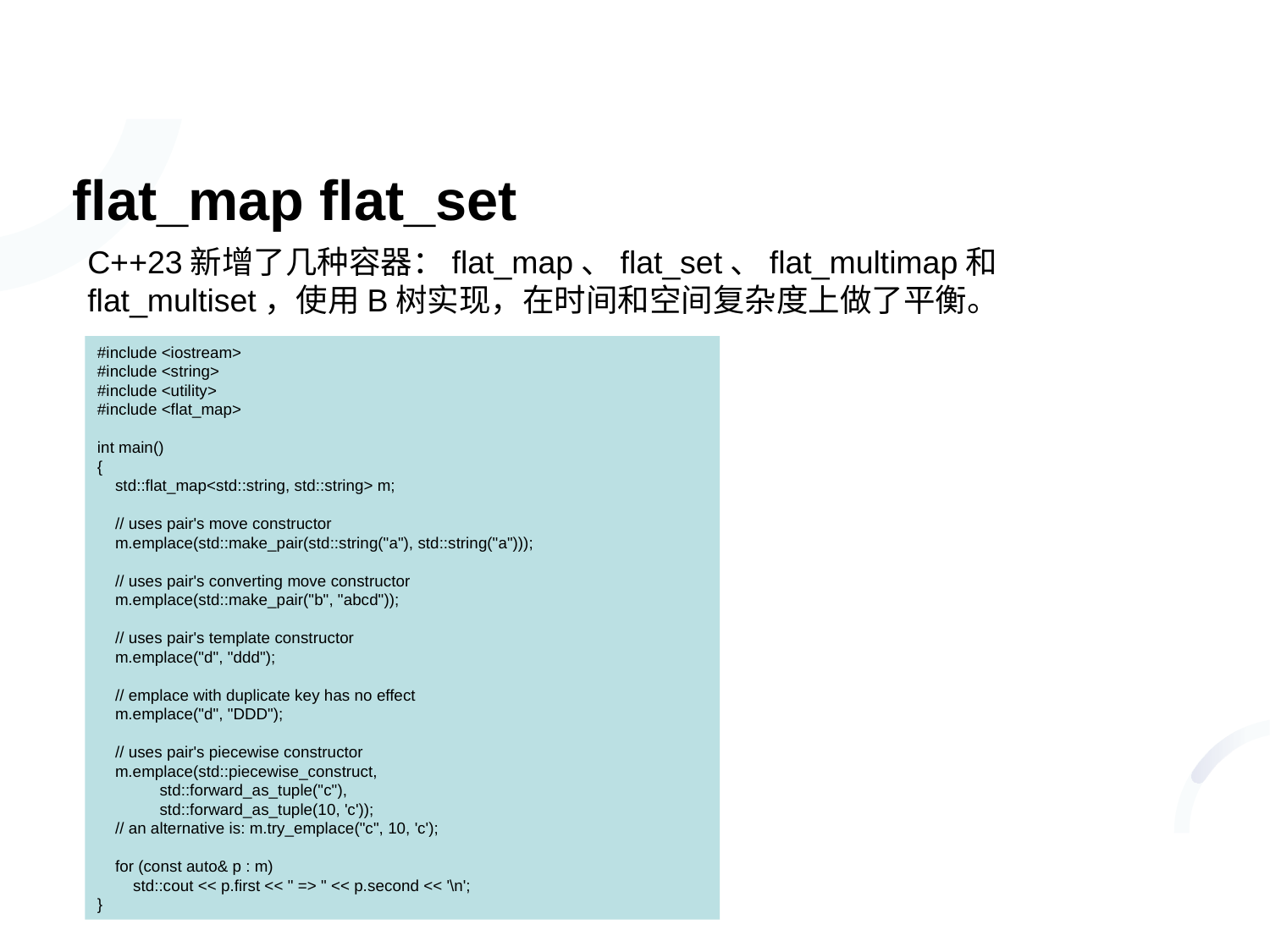

# flat_map flat_set
C++23新增了几种容器：flat_map、flat_set、flat_multimap和flat_multiset，使用B树实现，在时间和空间复杂度上做了平衡。
#include <iostream>
#include <string>
#include <utility>
#include <flat_map>

int main()
{
    std::flat_map<std::string, std::string> m;

    // uses pair's move constructor
    m.emplace(std::make_pair(std::string("a"), std::string("a")));

    // uses pair's converting move constructor
    m.emplace(std::make_pair("b", "abcd"));

    // uses pair's template constructor
    m.emplace("d", "ddd");

    // emplace with duplicate key has no effect
    m.emplace("d", "DDD");

    // uses pair's piecewise constructor
    m.emplace(std::piecewise_construct,
              std::forward_as_tuple("c"),
              std::forward_as_tuple(10, 'c'));
    // an alternative is: m.try_emplace("c", 10, 'c');

    for (const auto& p : m)
        std::cout << p.first << " => " << p.second << '\n';
}